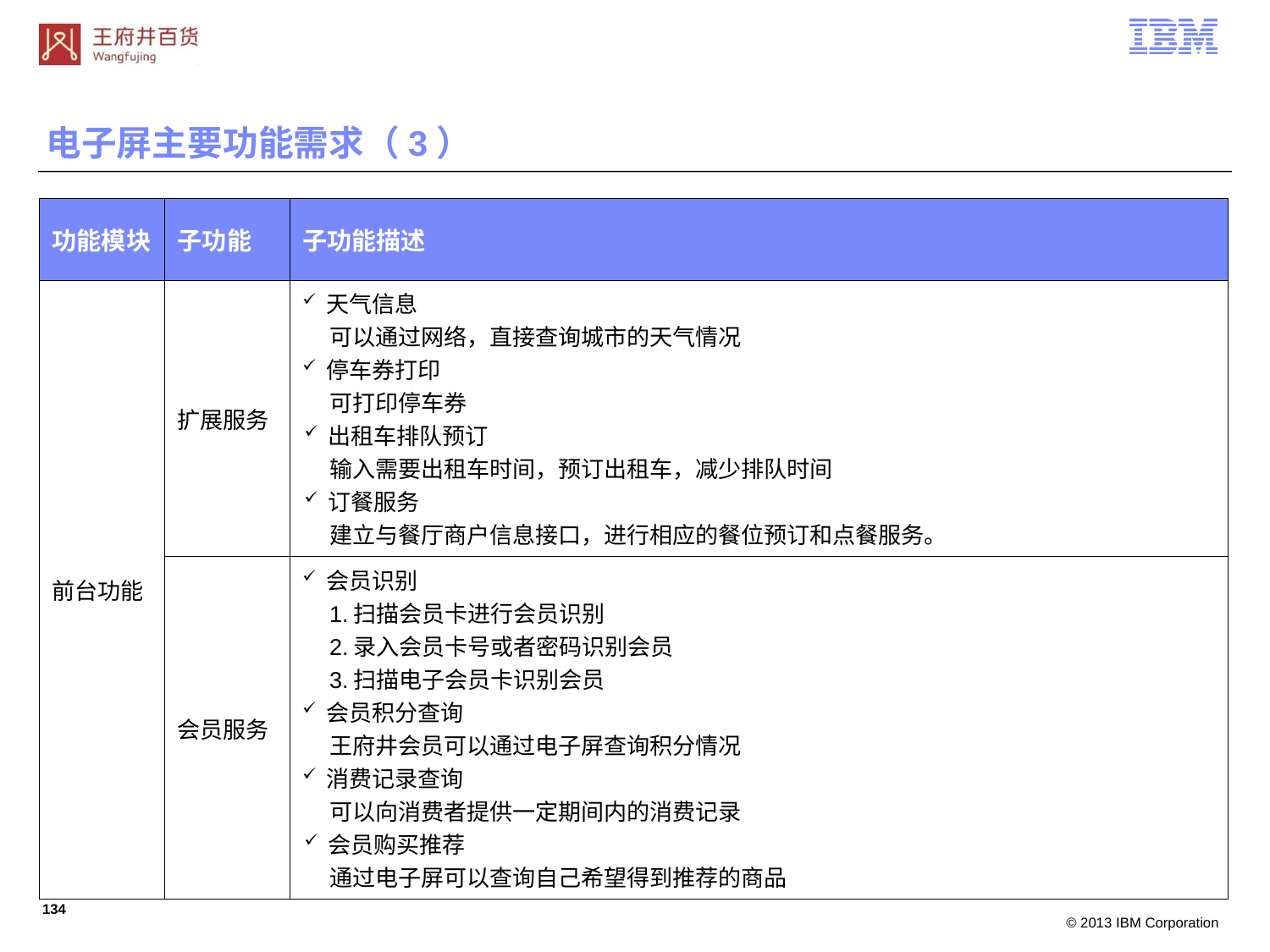

电子屏主要功能需求（3）
| 功能模块 | 子功能 | 子功能描述 |
| --- | --- | --- |
| 前台功能 | 扩展服务 | 天气信息 可以通过网络，直接查询城市的天气情况 停车券打印 可打印停车券 出租车排队预订 输入需要出租车时间，预订出租车，减少排队时间 订餐服务 建立与餐厅商户信息接口，进行相应的餐位预订和点餐服务。 |
|  | 会员服务 | 会员识别 1.扫描会员卡进行会员识别 2.录入会员卡号或者密码识别会员 3.扫描电子会员卡识别会员 会员积分查询 王府井会员可以通过电子屏查询积分情况 消费记录查询 可以向消费者提供一定期间内的消费记录 会员购买推荐 通过电子屏可以查询自己希望得到推荐的商品 |
134